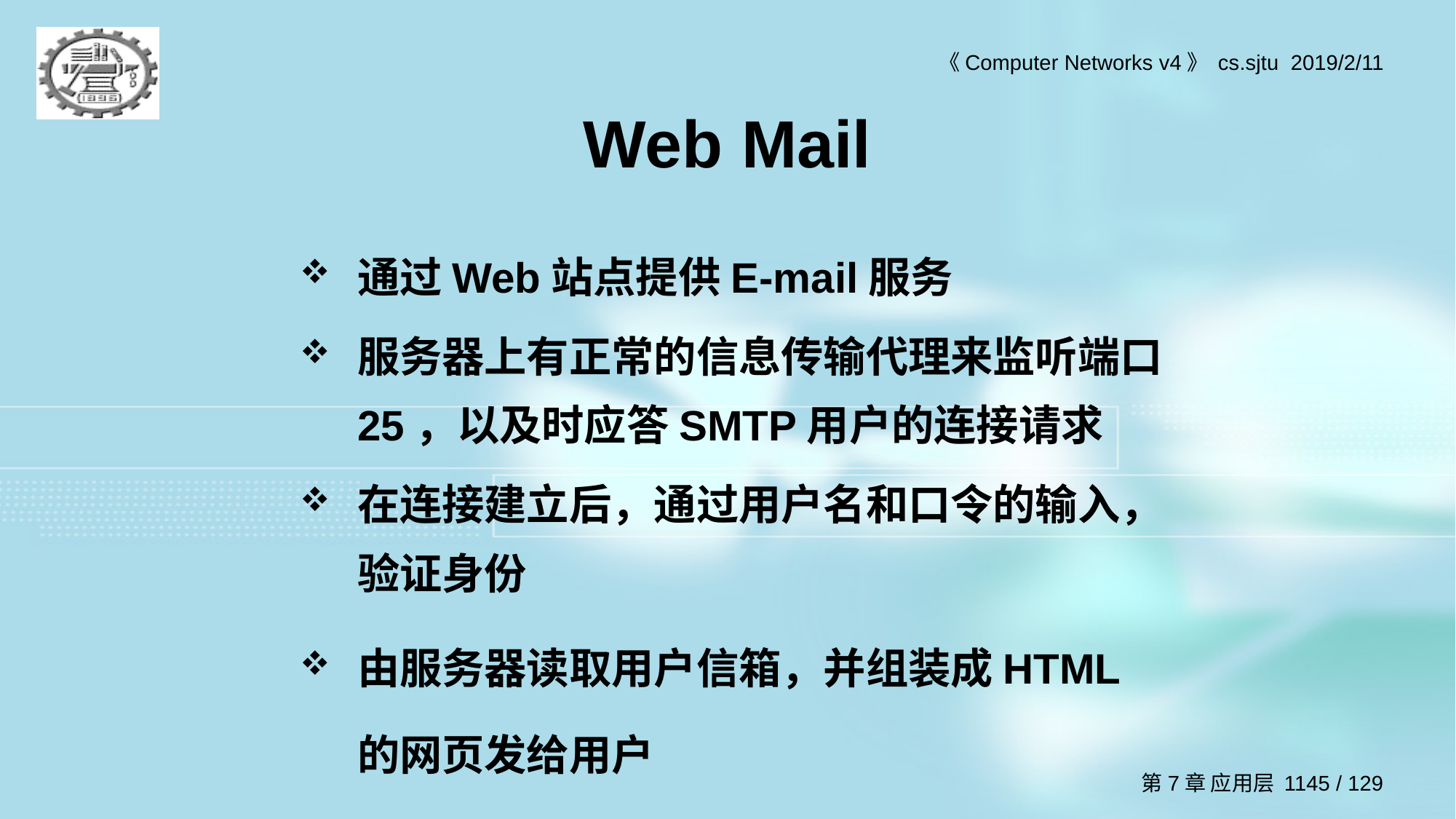

# Web Mail
通过Web站点提供E-mail服务
服务器上有正常的信息传输代理来监听端口25，以及时应答SMTP用户的连接请求
在连接建立后，通过用户名和口令的输入，验证身份
由服务器读取用户信箱，并组装成HTML的网页发给用户